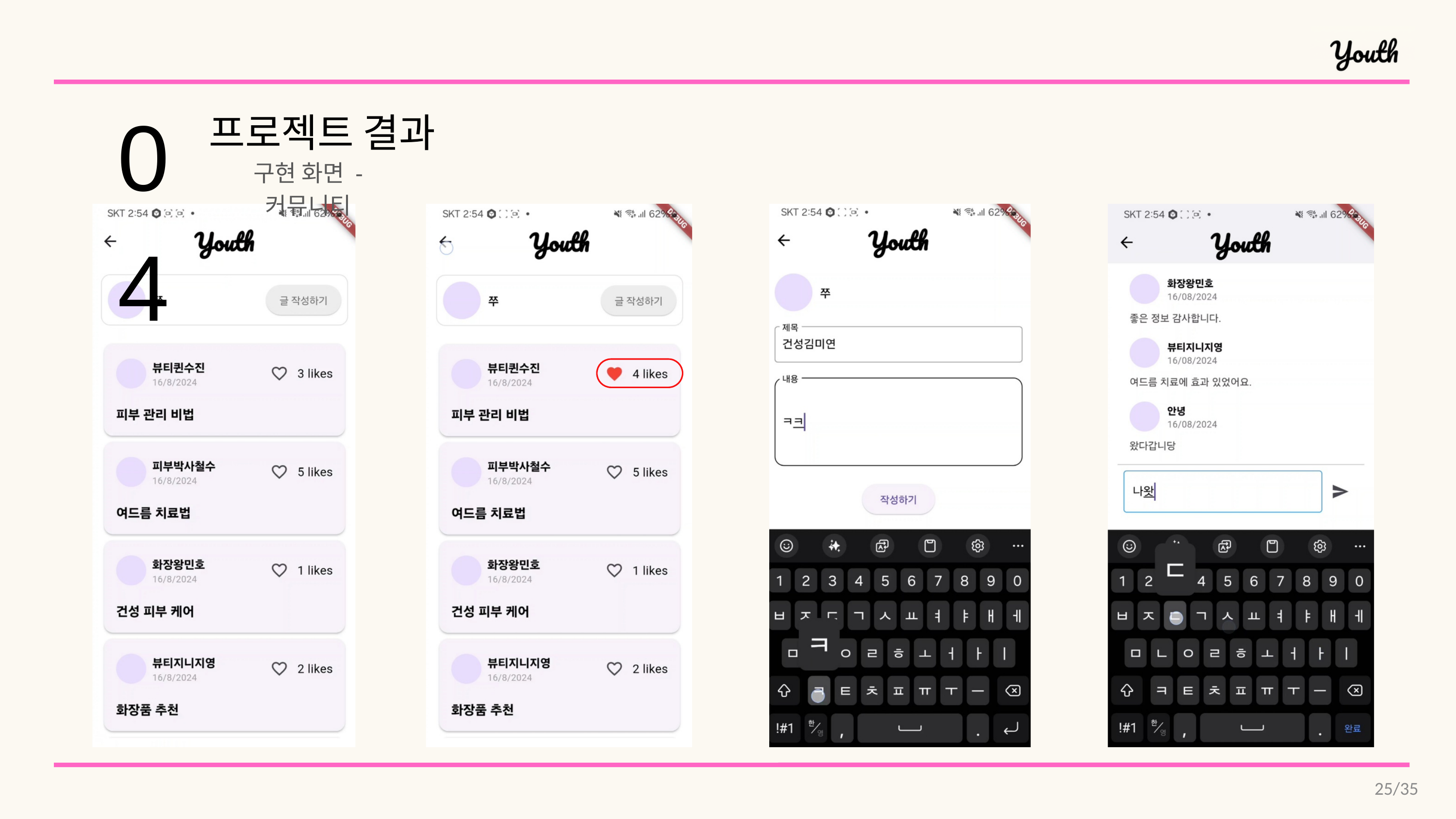

04

프로젝트 결과
구현 화면 - 커뮤니티

25/35